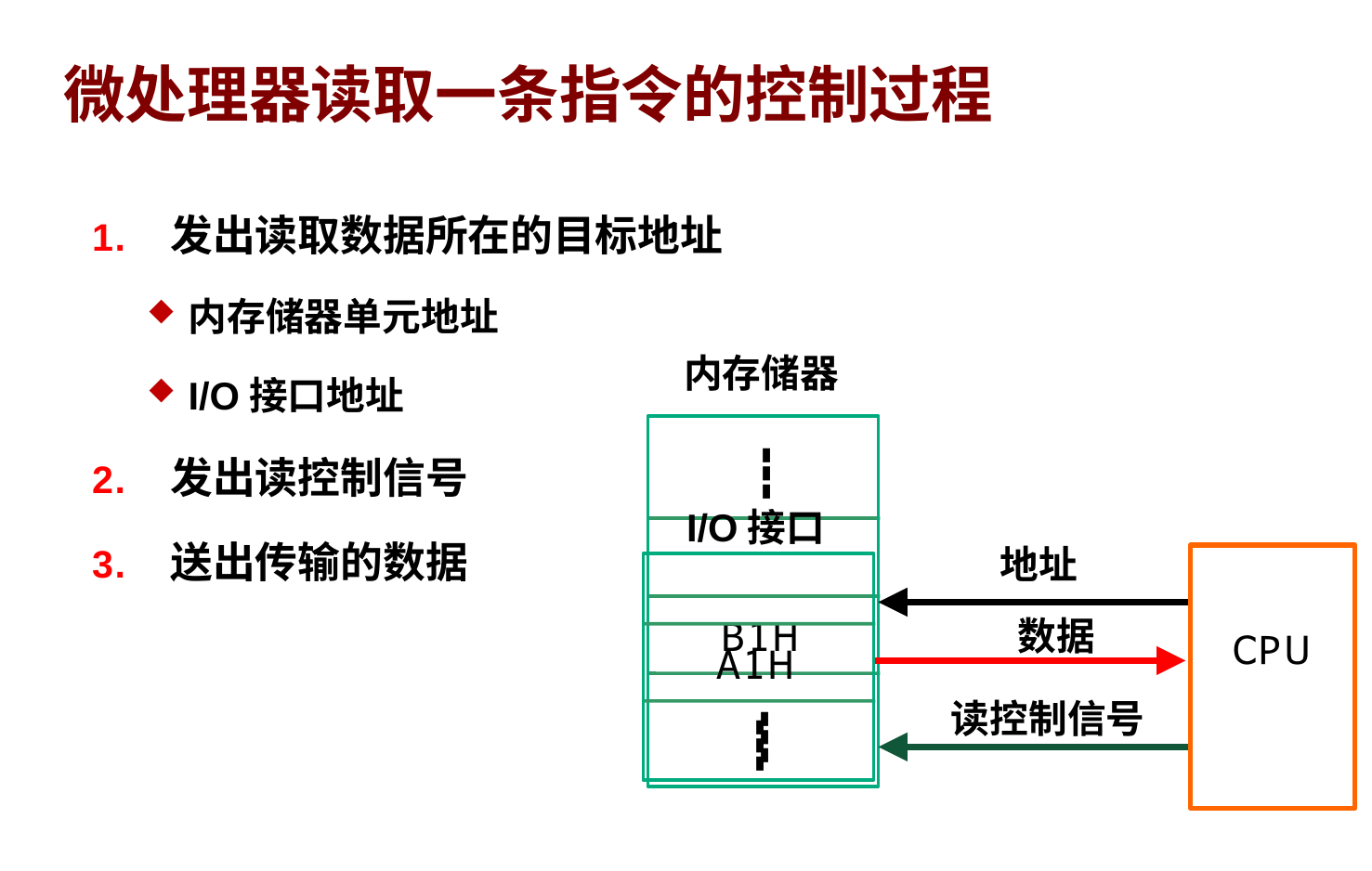

# 微处理器读取一条指令的控制过程
发出读取数据所在的目标地址
内存储器单元地址
I/O接口地址
发出读控制信号
送出传输的数据
内存储器

┇

B1H

┇
I/O接口

A1H

┇
地址

CPU
数据
读控制信号